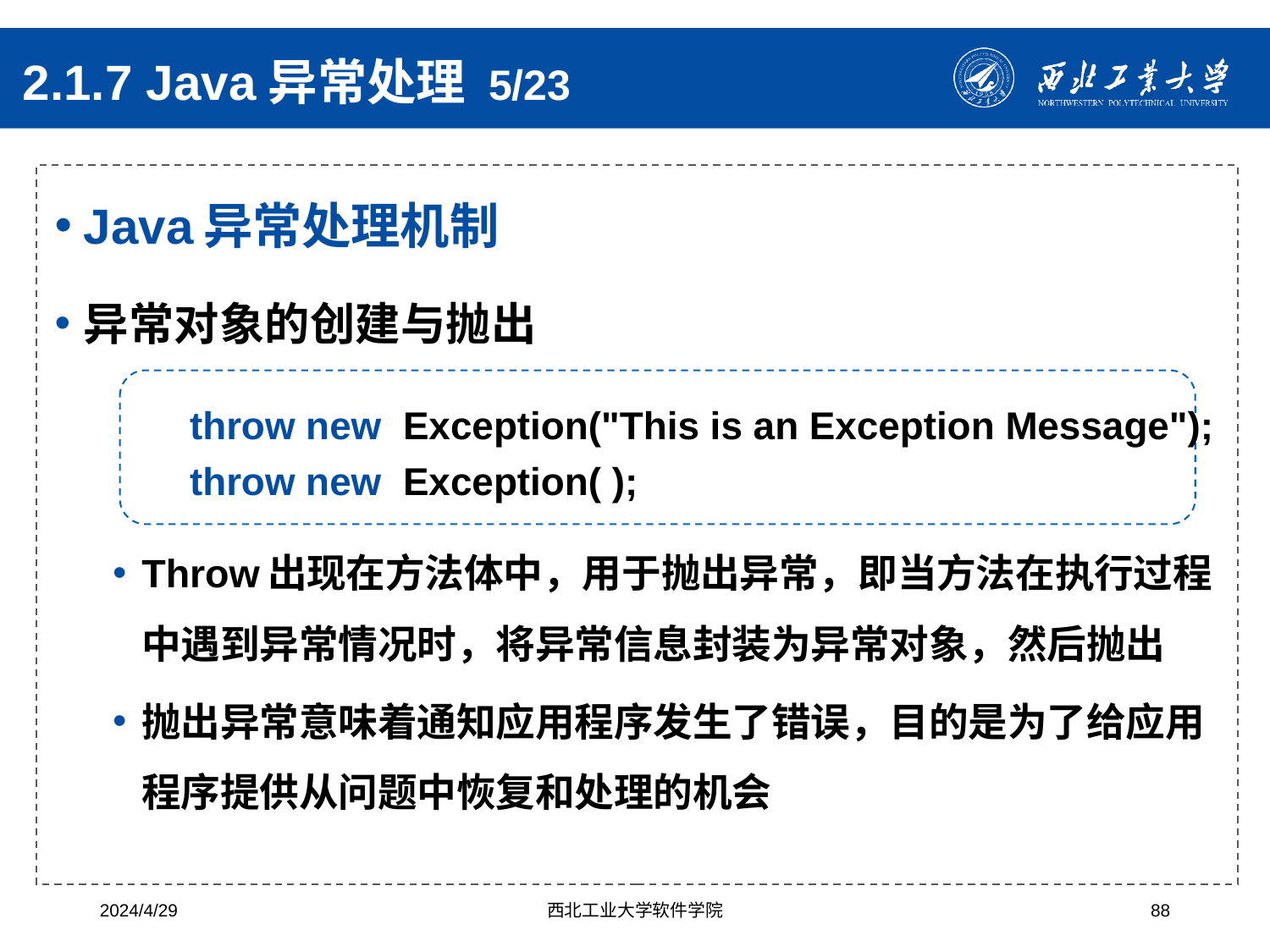

# 2.1.7 Java异常处理 5/23
Java异常处理机制
异常对象的创建与抛出

Throw出现在方法体中，用于抛出异常，即当方法在执行过程中遇到异常情况时，将异常信息封装为异常对象，然后抛出
抛出异常意味着通知应用程序发生了错误，目的是为了给应用程序提供从问题中恢复和处理的机会
throw new  Exception("This is an Exception Message");
throw new  Exception( );
2024/4/29
西北工业大学软件学院
88